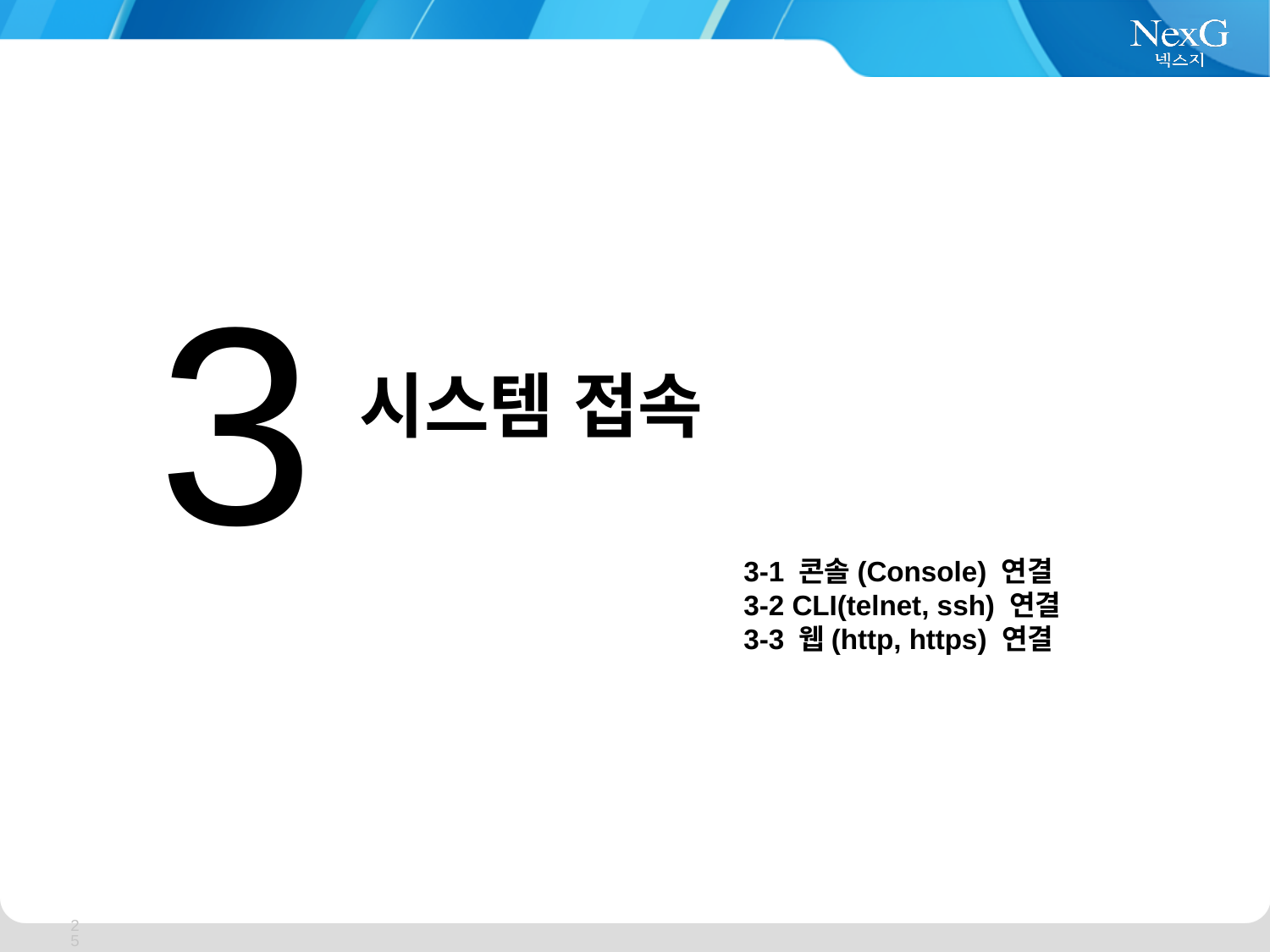

3
시스템 접속
3-1 콘솔(Console) 연결
3-2 CLI(telnet, ssh) 연결
3-3 웹(http, https) 연결
25